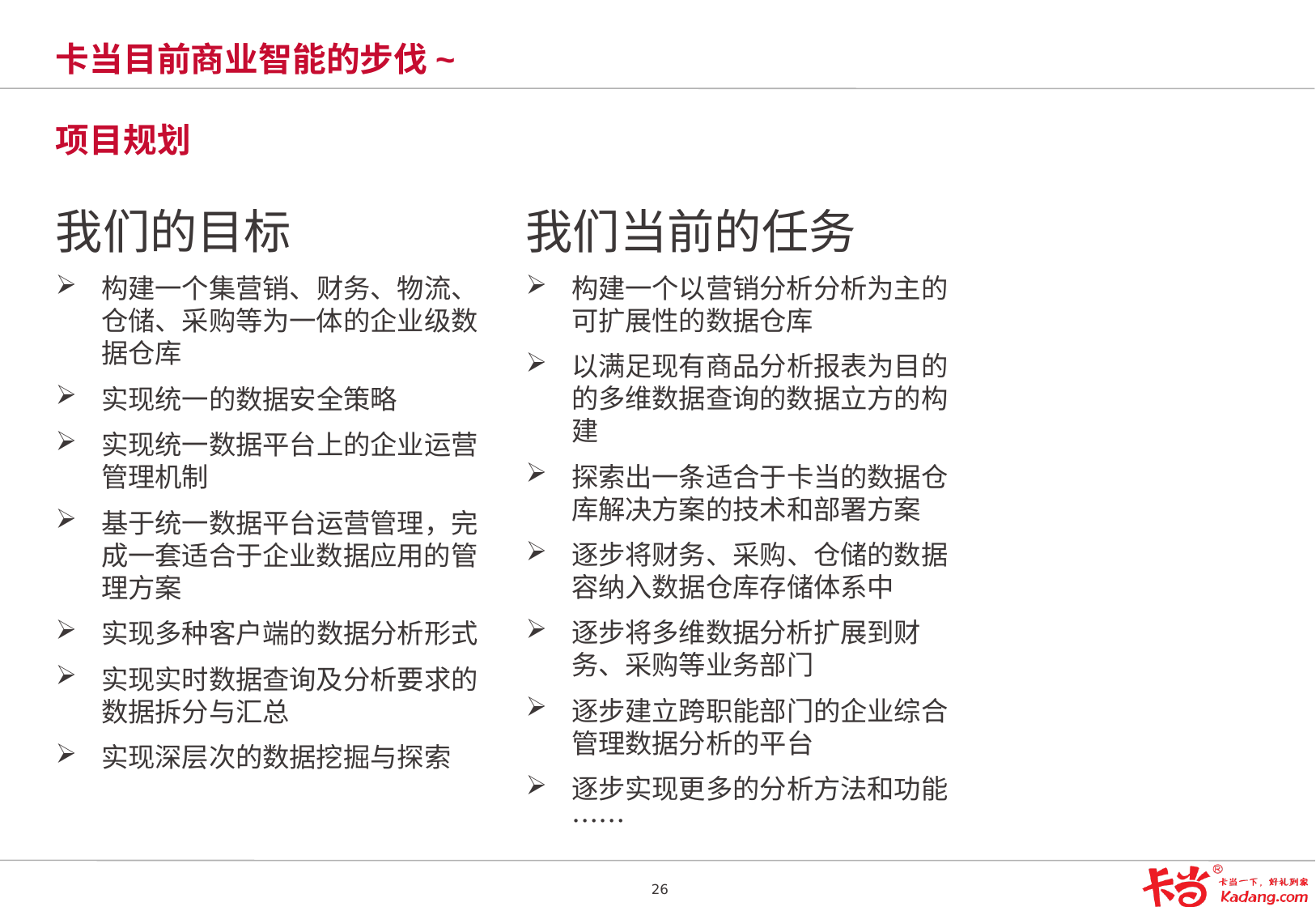

# 卡当目前商业智能的步伐~ 项目规划
我们的目标
构建一个集营销、财务、物流、仓储、采购等为一体的企业级数据仓库
实现统一的数据安全策略
实现统一数据平台上的企业运营管理机制
基于统一数据平台运营管理，完成一套适合于企业数据应用的管理方案
实现多种客户端的数据分析形式
实现实时数据查询及分析要求的数据拆分与汇总
实现深层次的数据挖掘与探索

我们当前的任务
构建一个以营销分析分析为主的可扩展性的数据仓库
以满足现有商品分析报表为目的的多维数据查询的数据立方的构建
探索出一条适合于卡当的数据仓库解决方案的技术和部署方案
逐步将财务、采购、仓储的数据容纳入数据仓库存储体系中
逐步将多维数据分析扩展到财务、采购等业务部门
逐步建立跨职能部门的企业综合管理数据分析的平台
逐步实现更多的分析方法和功能……